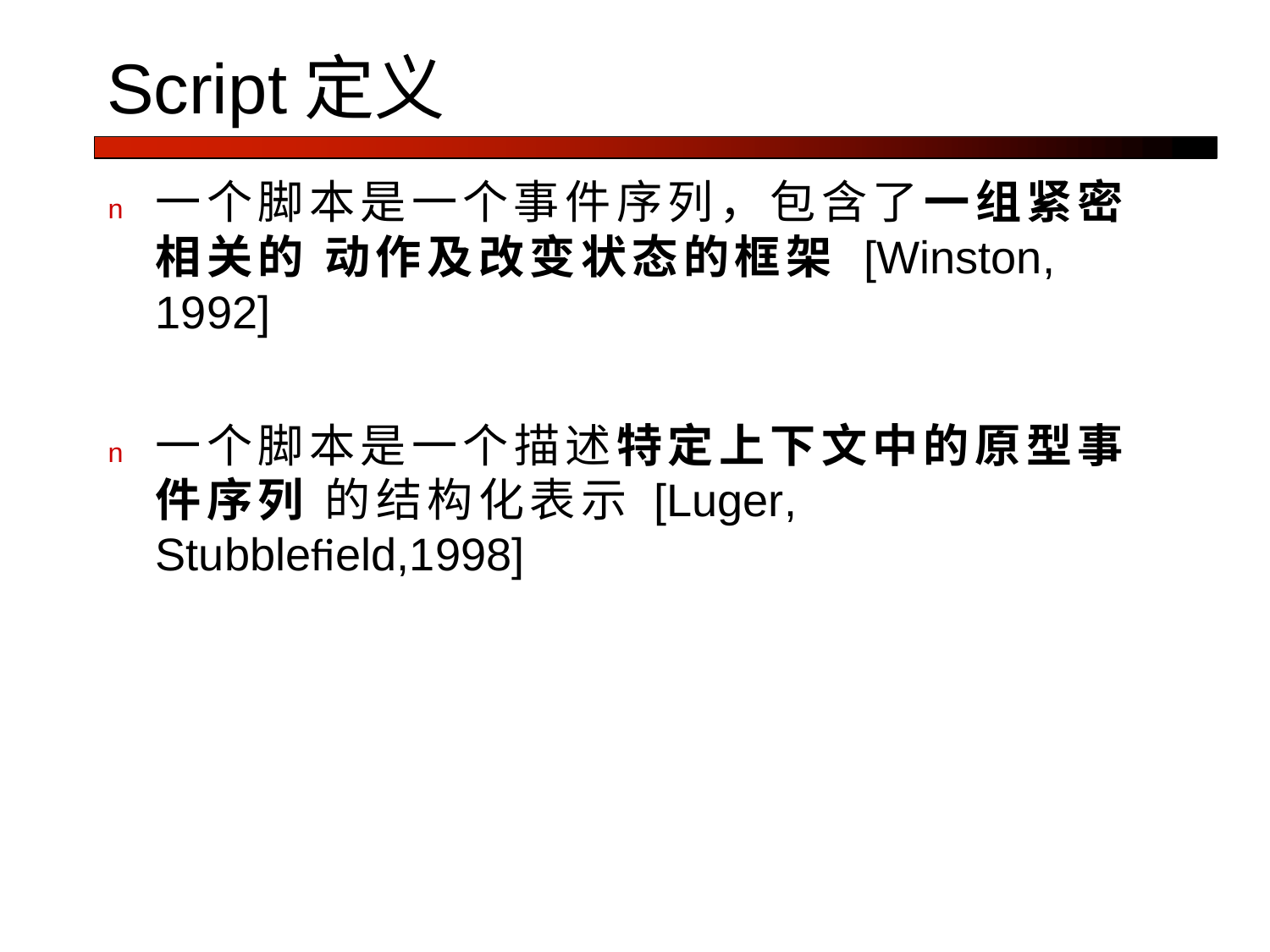

# Script定义

n	一个脚本是一个事件序列，包含了一组紧密相关的 动作及改变状态的框架 [Winston, 1992]

n	一个脚本是一个描述特定上下文中的原型事件序列 的结构化表示 [Luger, Stubbleﬁeld,1998]